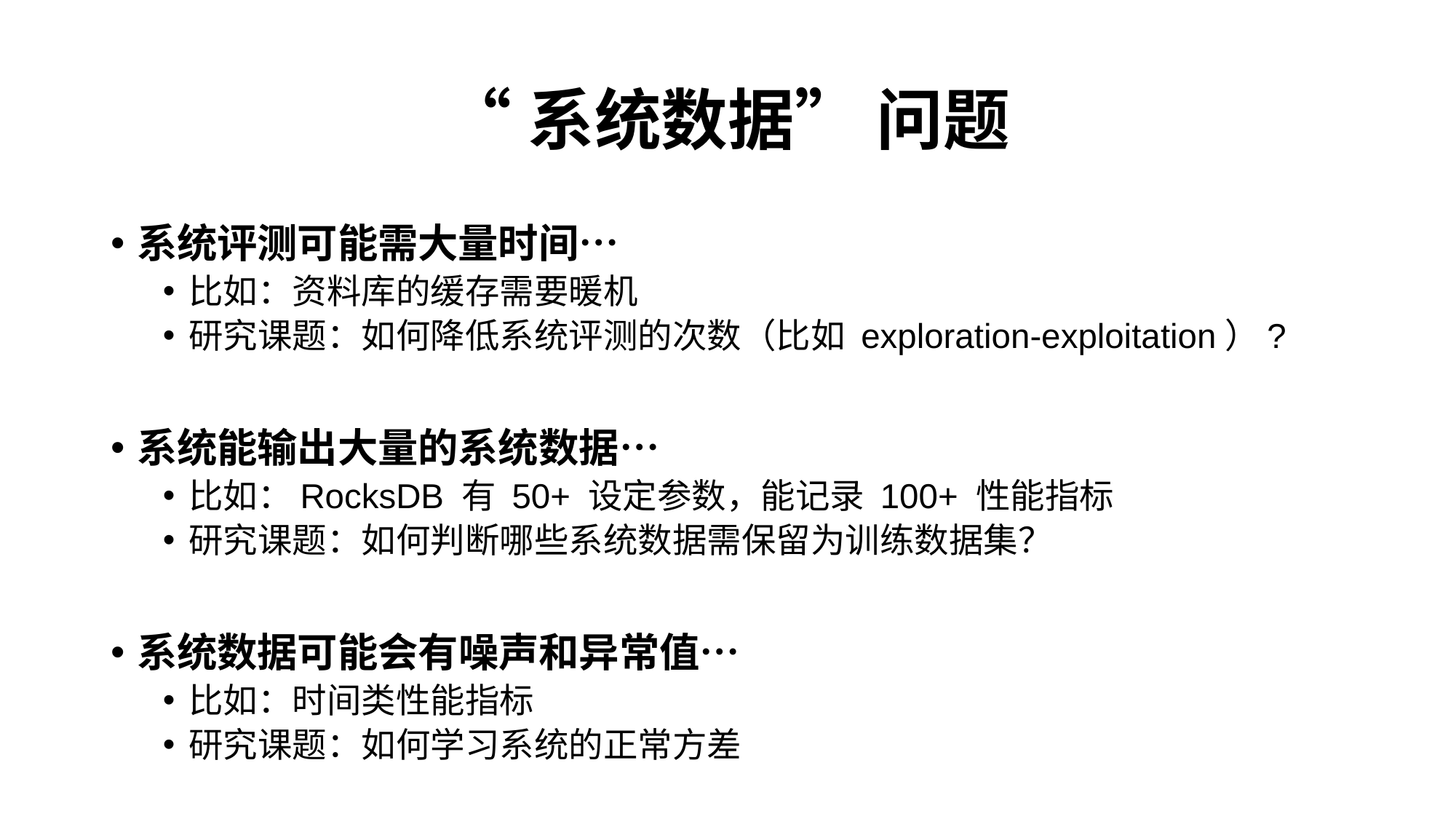

# “系统数据” 问题
系统评测可能需大量时间…
比如：资料库的缓存需要暖机
研究课题：如何降低系统评测的次数（比如 exploration-exploitation）?

系统能输出大量的系统数据…
比如：RocksDB 有 50+ 设定参数，能记录 100+ 性能指标
研究课题：如何判断哪些系统数据需保留为训练数据集？

系统数据可能会有噪声和异常值…
比如：时间类性能指标
研究课题：如何学习系统的正常方差